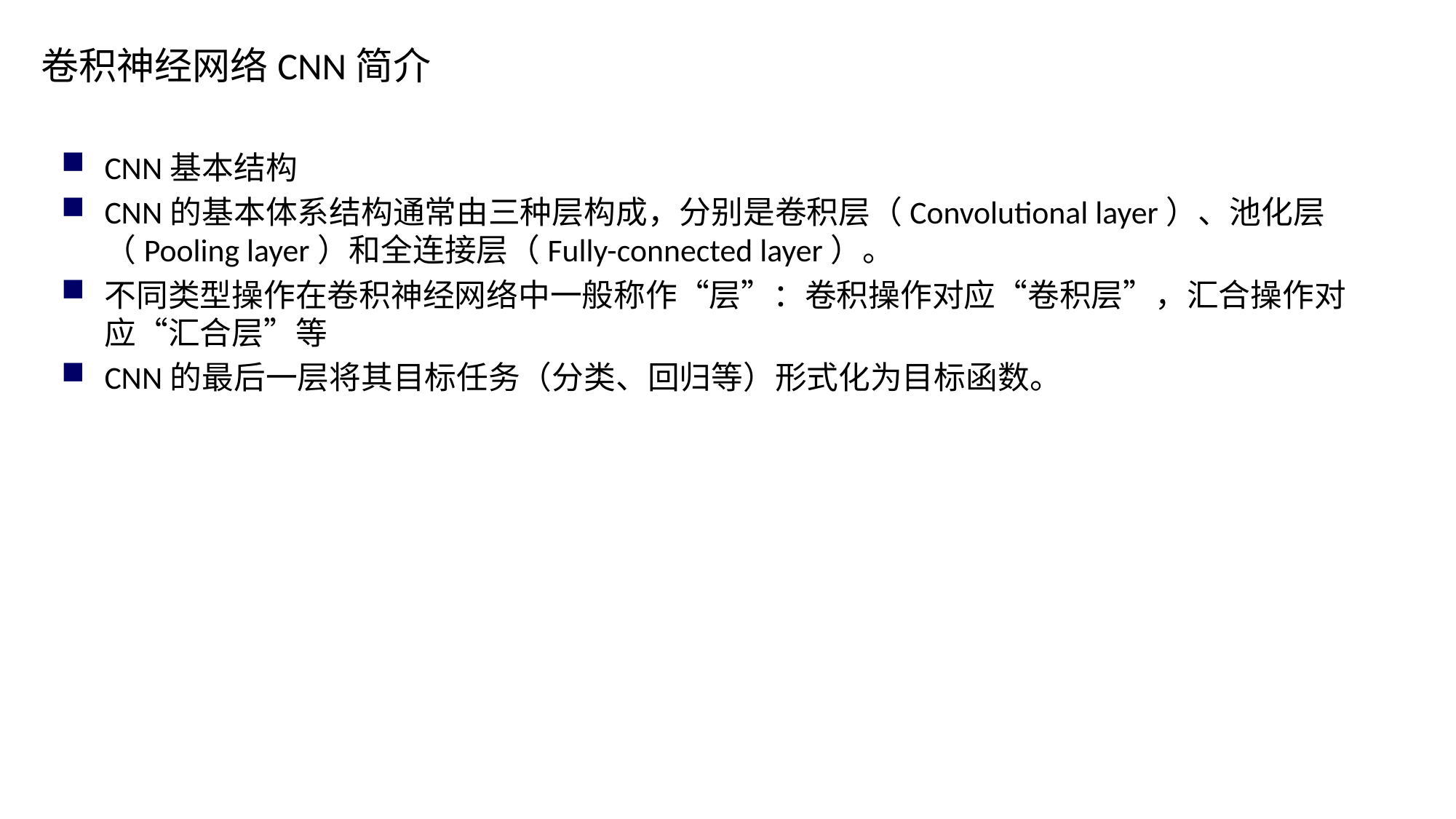

# 卷积神经网络CNN简介
CNN基本结构
CNN的基本体系结构通常由三种层构成，分别是卷积层（Convolutional layer）、池化层（Pooling layer）和全连接层（Fully-connected layer）。
不同类型操作在卷积神经网络中一般称作“层”：卷积操作对应“卷积层”，汇合操作对应“汇合层”等
CNN的最后一层将其目标任务（分类、回归等）形式化为目标函数。